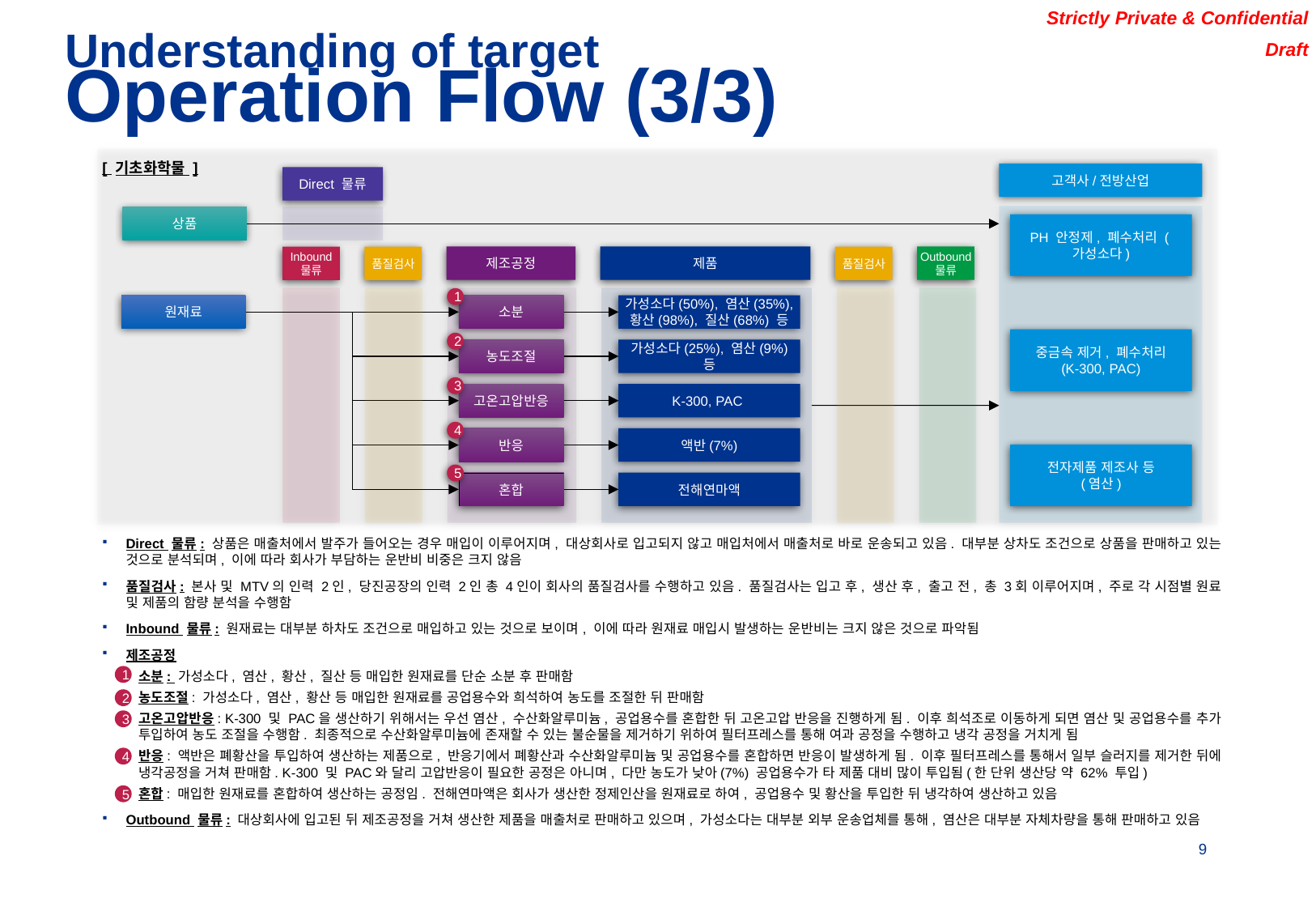

Understanding of target
Operation Flow (3/3)

[ 기초화학물 ]
고객사/전방산업
Direct 물류

상품

PH 안정제, 폐수처리 (가성소다)
제조공정
제품
Outbound 물류
Inbound 물류
품질검사
품질검사

1
원재료
소분
가성소다(50%), 염산(35%), 황산(98%), 질산(68%) 등
중금속 제거, 폐수처리
(K-300, PAC)
2
농도조절
가성소다(25%), 염산(9%) 등
3
고온고압반응
K-300, PAC
4
반응
액반(7%)
전자제품 제조사 등
(염산)
5
혼합
전해연마액
Direct 물류: 상품은 매출처에서 발주가 들어오는 경우 매입이 이루어지며, 대상회사로 입고되지 않고 매입처에서 매출처로 바로 운송되고 있음. 대부분 상차도 조건으로 상품을 판매하고 있는 것으로 분석되며, 이에 따라 회사가 부담하는 운반비 비중은 크지 않음
품질검사: 본사 및 MTV의 인력 2인, 당진공장의 인력 2인 총 4인이 회사의 품질검사를 수행하고 있음. 품질검사는 입고 후, 생산 후, 출고 전, 총 3회 이루어지며, 주로 각 시점별 원료 및 제품의 함량 분석을 수행함
Inbound 물류: 원재료는 대부분 하차도 조건으로 매입하고 있는 것으로 보이며, 이에 따라 원재료 매입시 발생하는 운반비는 크지 않은 것으로 파악됨
제조공정
소분: 가성소다, 염산, 황산, 질산 등 매입한 원재료를 단순 소분 후 판매함
농도조절: 가성소다, 염산, 황산 등 매입한 원재료를 공업용수와 희석하여 농도를 조절한 뒤 판매함
고온고압반응: K-300 및 PAC을 생산하기 위해서는 우선 염산, 수산화알루미늄, 공업용수를 혼합한 뒤 고온고압 반응을 진행하게 됨. 이후 희석조로 이동하게 되면 염산 및 공업용수를 추가 투입하여 농도 조절을 수행함. 최종적으로 수산화알루미늄에 존재할 수 있는 불순물을 제거하기 위하여 필터프레스를 통해 여과 공정을 수행하고 냉각 공정을 거치게 됨
반응: 액반은 폐황산을 투입하여 생산하는 제품으로, 반응기에서 폐황산과 수산화알루미늄 및 공업용수를 혼합하면 반응이 발생하게 됨. 이후 필터프레스를 통해서 일부 슬러지를 제거한 뒤에 냉각공정을 거쳐 판매함. K-300 및 PAC와 달리 고압반응이 필요한 공정은 아니며, 다만 농도가 낮아(7%) 공업용수가 타 제품 대비 많이 투입됨(한 단위 생산당 약 62% 투입)
혼합: 매입한 원재료를 혼합하여 생산하는 공정임. 전해연마액은 회사가 생산한 정제인산을 원재료로 하여, 공업용수 및 황산을 투입한 뒤 냉각하여 생산하고 있음
Outbound 물류: 대상회사에 입고된 뒤 제조공정을 거쳐 생산한 제품을 매출처로 판매하고 있으며, 가성소다는 대부분 외부 운송업체를 통해, 염산은 대부분 자체차량을 통해 판매하고 있음

1
2
3
4
5